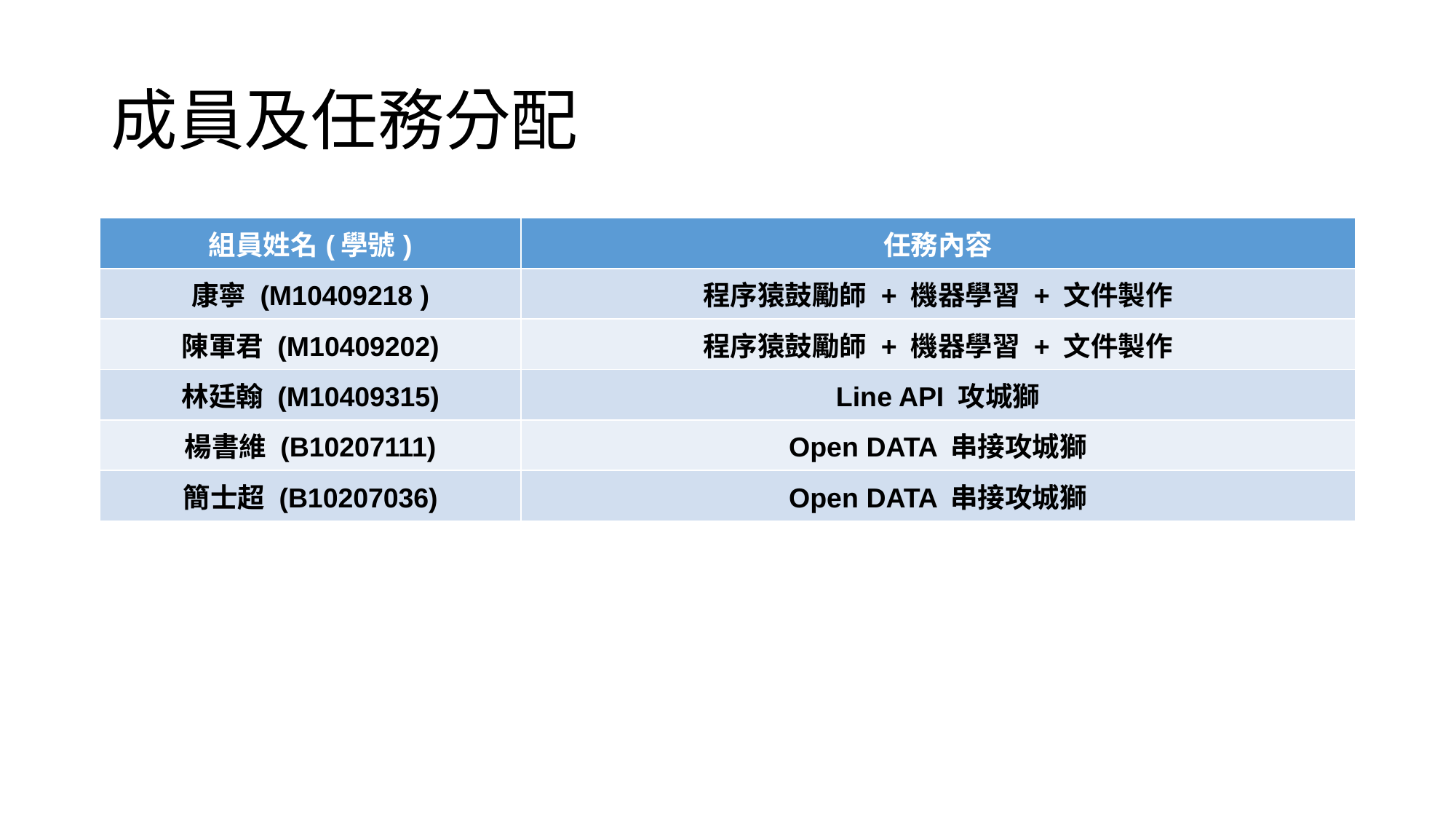

# 成員及任務分配
| 組員姓名(學號) | 任務內容 |
| --- | --- |
| 康寧 (M10409218 ) | 程序猿鼓勵師 + 機器學習 + 文件製作 |
| 陳軍君 (M10409202) | 程序猿鼓勵師 + 機器學習 + 文件製作 |
| 林廷翰 (M10409315) | Line API 攻城獅 |
| 楊書維 (B10207111) | Open DATA 串接攻城獅 |
| 簡士超 (B10207036) | Open DATA 串接攻城獅 |